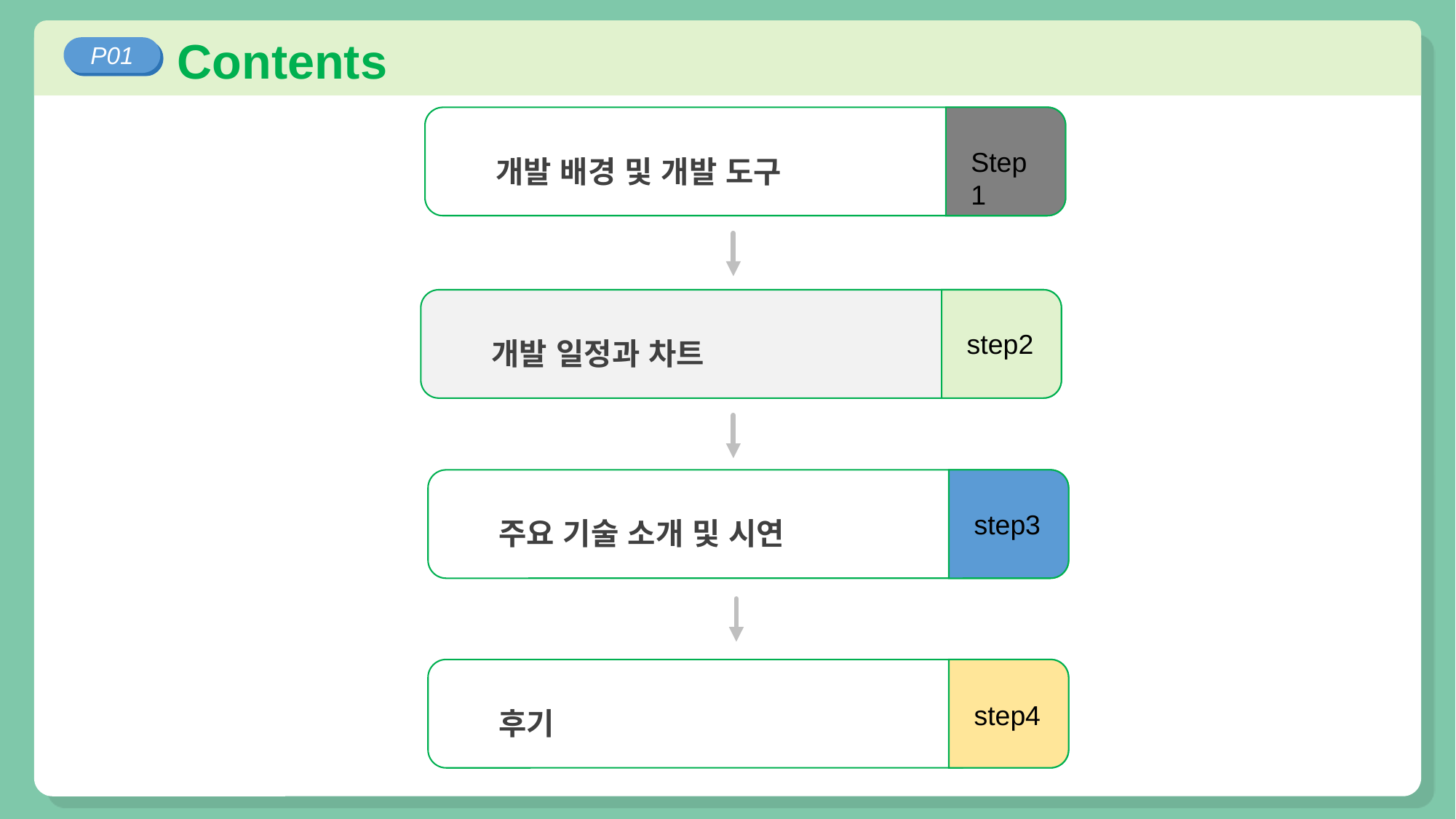

Contents
P01

개발 배경 및 개발 도구
Step1

개발 일정과 차트
step2

주요 기술 소개 및 시연
step3

후기
step4